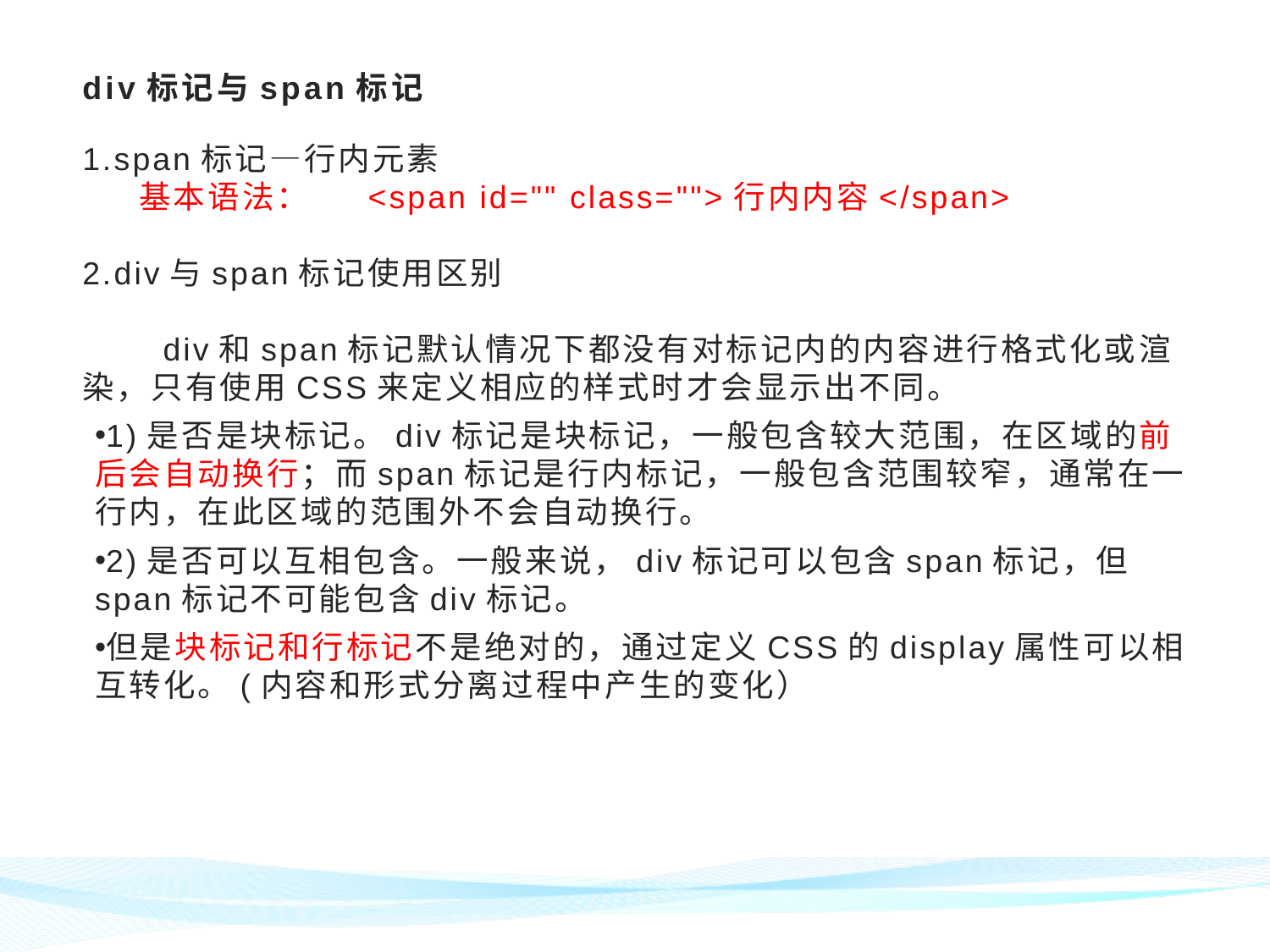

# div标记与span标记
1.span标记—行内元素
     基本语法：     <span id="" class="">行内内容</span>

2.div与span标记使用区别

       div和span标记默认情况下都没有对标记内的内容进行格式化或渲染，只有使用CSS来定义相应的样式时才会显示出不同。
1)是否是块标记。div标记是块标记，一般包含较大范围，在区域的前后会自动换行；而span标记是行内标记，一般包含范围较窄，通常在一行内，在此区域的范围外不会自动换行。
2)是否可以互相包含。一般来说，div标记可以包含span标记，但span标记不可能包含div标记。
但是块标记和行标记不是绝对的，通过定义CSS的display属性可以相互转化。(内容和形式分离过程中产生的变化）